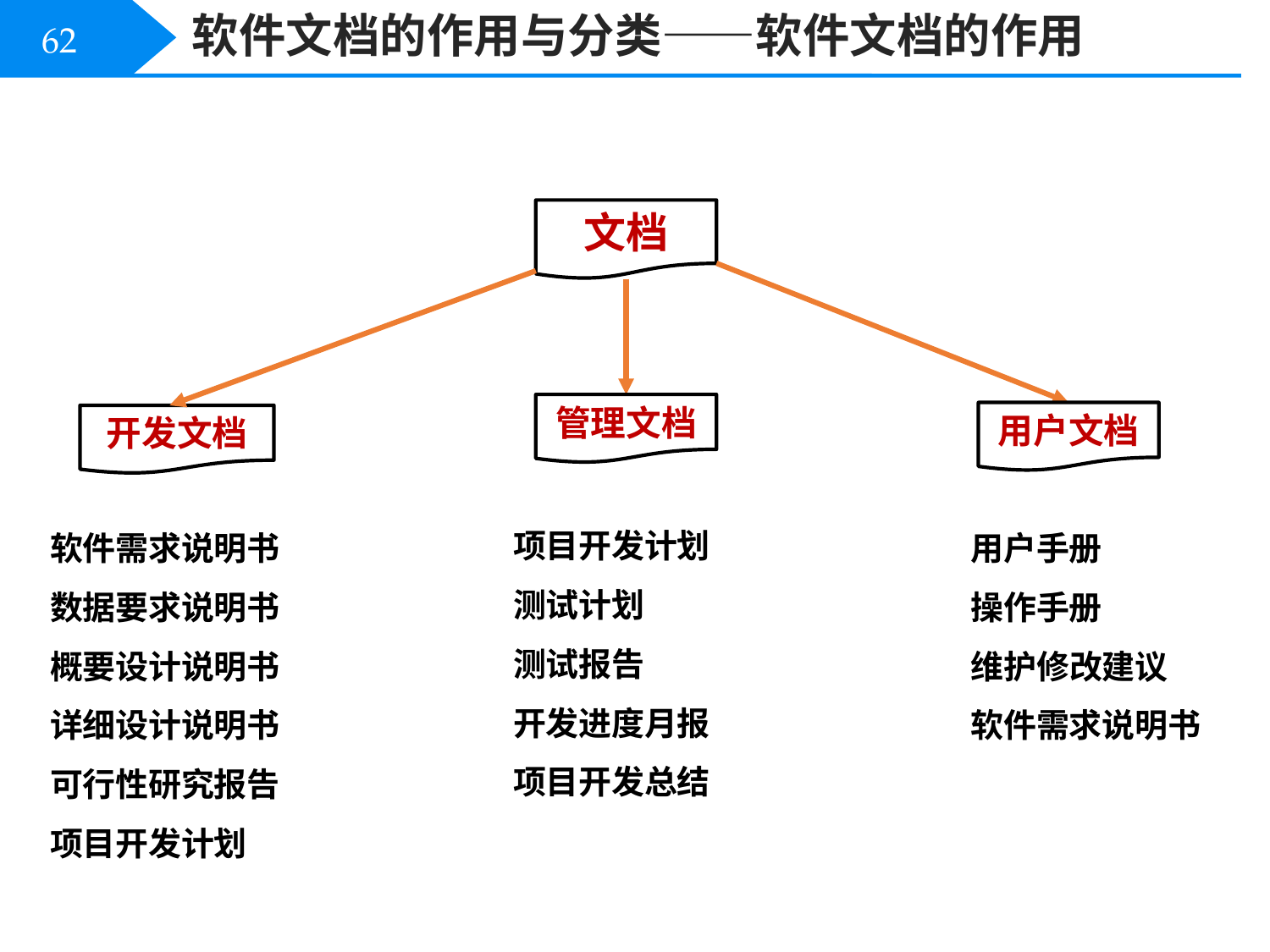

软件文档的作用与分类——软件文档的作用
62

文档
管理文档
用户文档
开发文档
项目开发计划
测试计划
测试报告
开发进度月报
项目开发总结
用户手册
操作手册
维护修改建议
软件需求说明书
软件需求说明书
数据要求说明书
概要设计说明书
详细设计说明书
可行性研究报告
项目开发计划